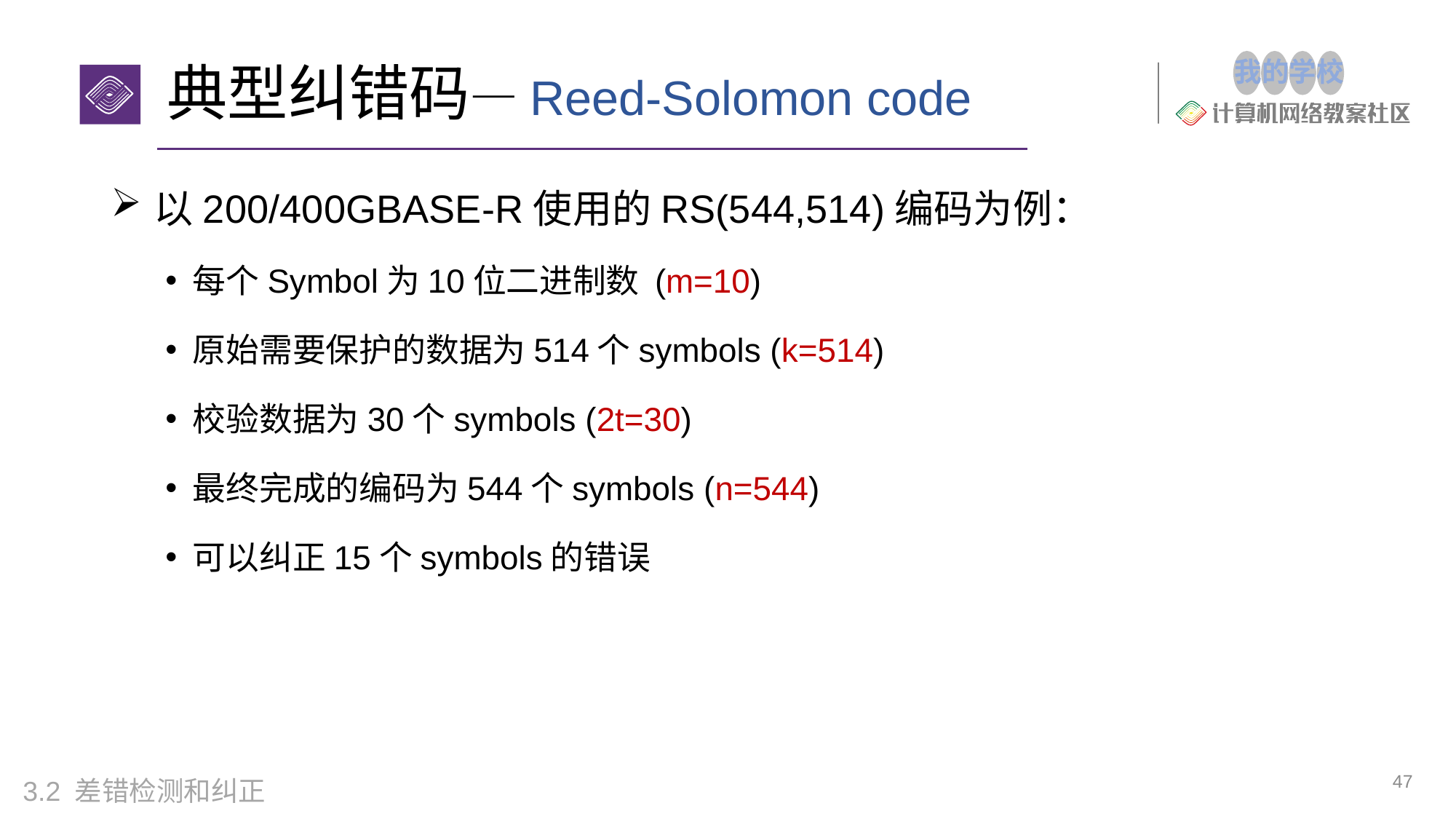

# 典型纠错码—Reed-Solomon code
以200/400GBASE-R使用的RS(544,514)编码为例：
每个Symbol为10位二进制数 (m=10)
原始需要保护的数据为514个symbols (k=514)
校验数据为30个symbols (2t=30)
最终完成的编码为544个symbols (n=544)
可以纠正15个symbols的错误
47
3.2 差错检测和纠正